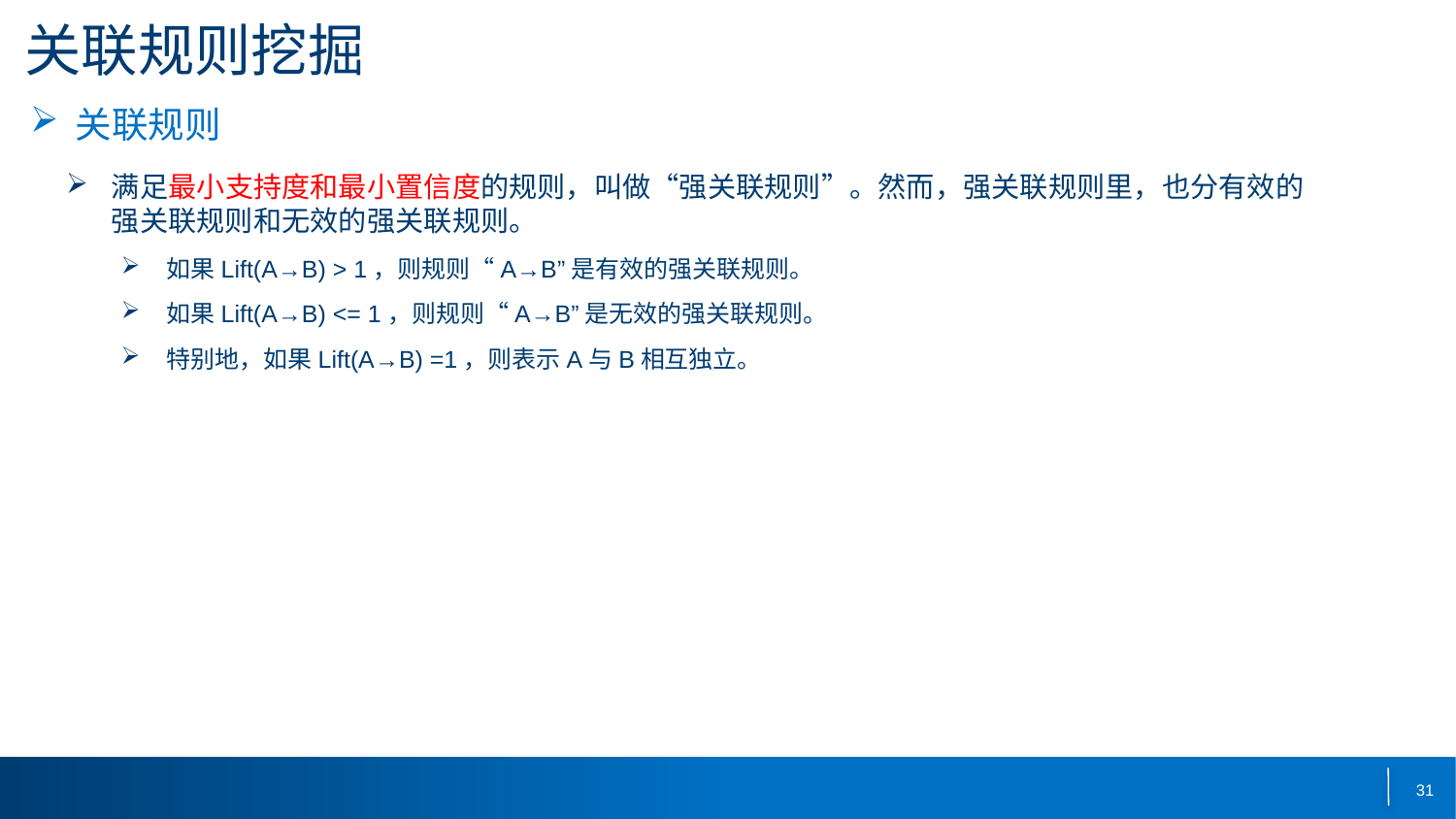

# 关联规则挖掘
关联规则
满足最小支持度和最小置信度的规则，叫做“强关联规则”。然而，强关联规则里，也分有效的强关联规则和无效的强关联规则。
如果Lift(A→B) > 1，则规则“A→B”是有效的强关联规则。
如果Lift(A→B) <= 1，则规则“A→B”是无效的强关联规则。
特别地，如果Lift(A→B) =1，则表示A与B相互独立。

31